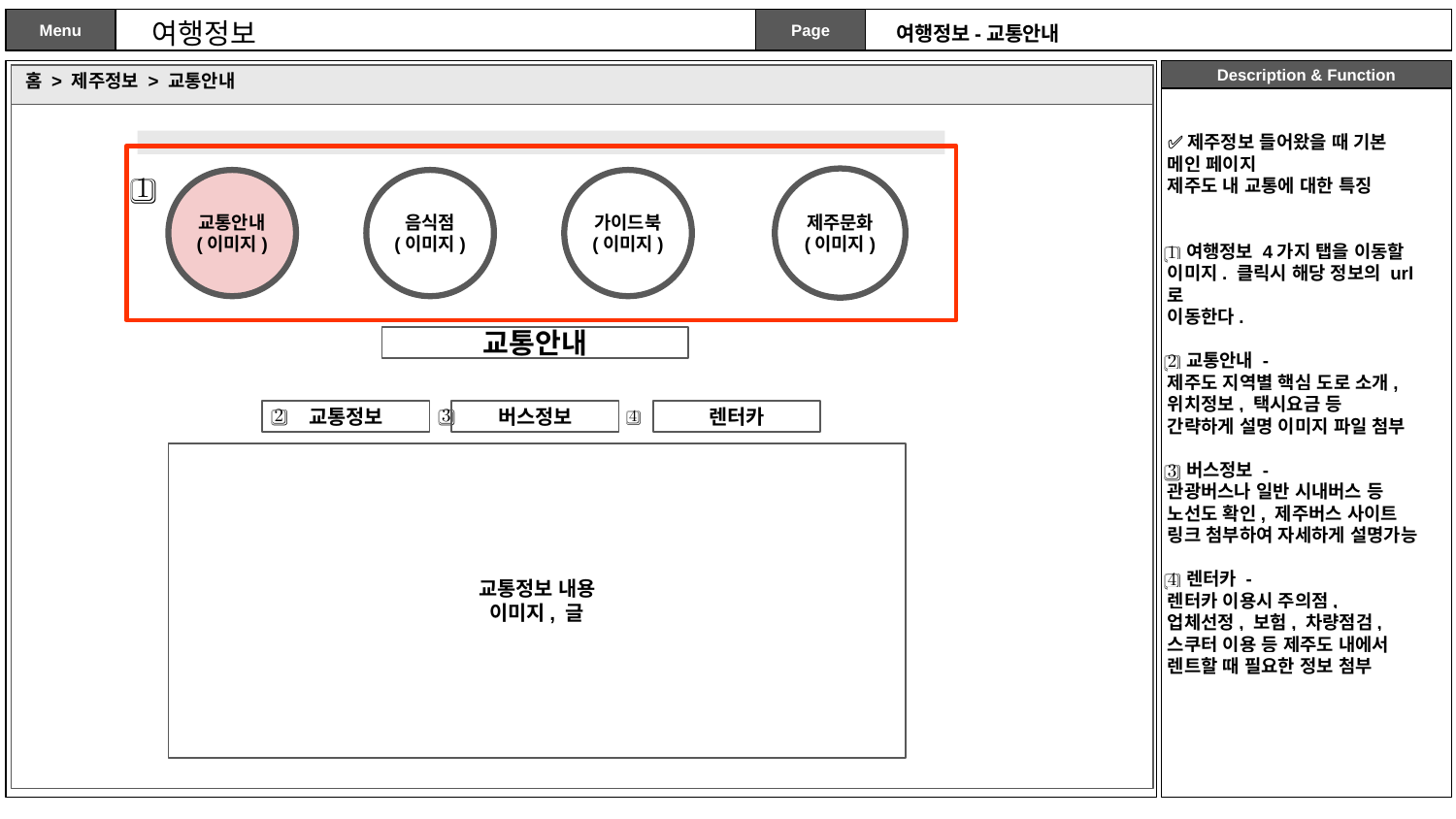

여행정보
여행정보-교통안내
홈 > 제주정보 > 교통안내

✅제주정보 들어왔을 때 기본
메인 페이지
제주도 내 교통에 대한 특징

1️⃣ 여행정보 4가지 탭을 이동할
이미지. 클릭시 해당 정보의 url로
이동한다.

2️⃣ 교통안내 -
제주도 지역별 핵심 도로 소개,
위치정보, 택시요금 등
간략하게 설명 이미지 파일 첨부

3️⃣ 버스정보 -
관광버스나 일반 시내버스 등
노선도 확인, 제주버스 사이트
링크 첨부하여 자세하게 설명가능

4️⃣ 렌터카 -
렌터카 이용시 주의점,
업체선정, 보험, 차량점검,
스쿠터 이용 등 제주도 내에서
렌트할 때 필요한 정보 첨부

1️⃣
제주문화
(이미지)
음식점
(이미지)
가이드북
(이미지)
교통안내
(이미지)
교통안내
                 2️⃣                               3️⃣                                   4️⃣

교통정보
버스정보
렌터카

교통정보 내용
이미지, 글